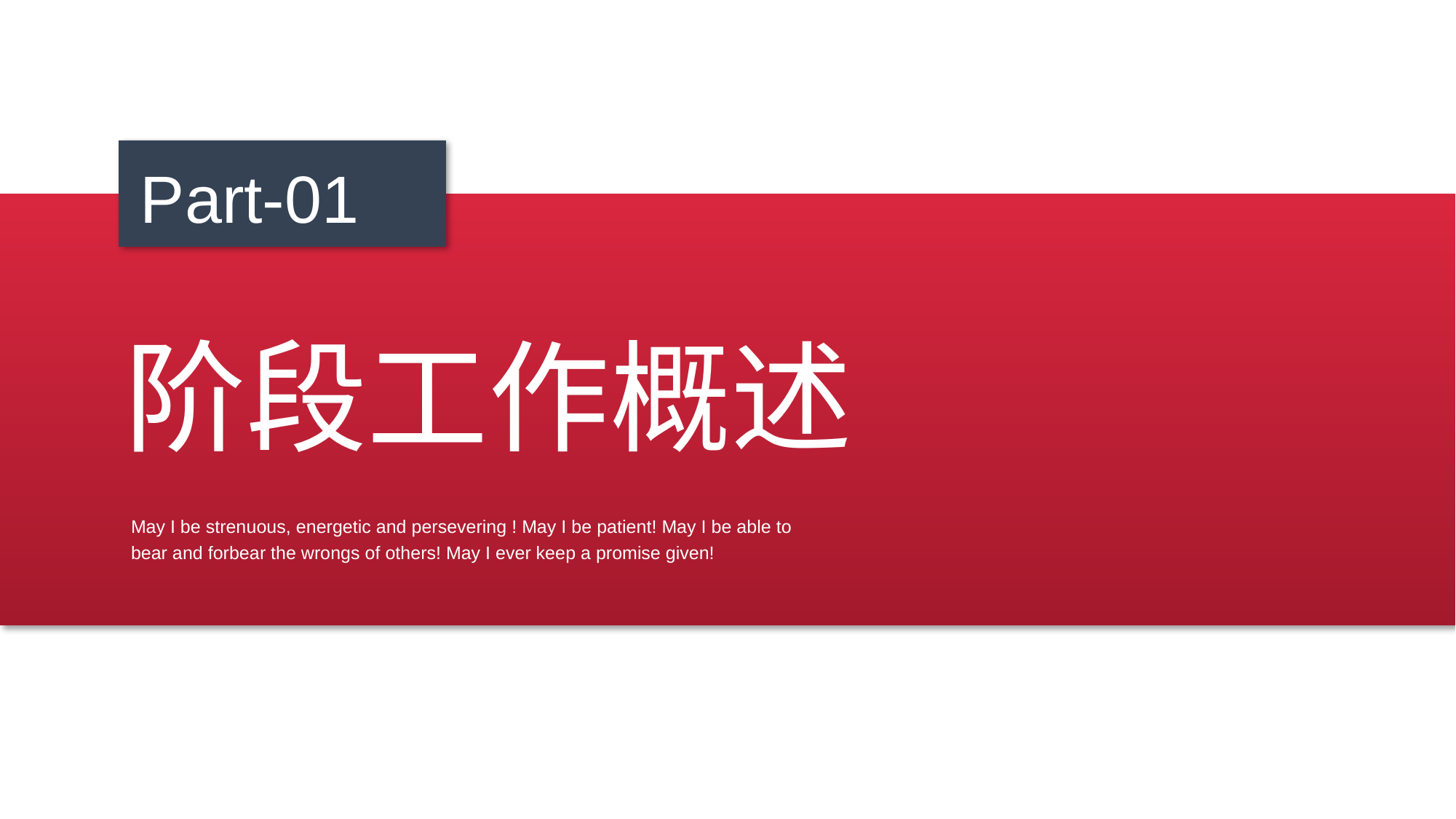

Part-01

阶段工作概述
May I be strenuous, energetic and persevering ! May I be patient! May I be able to bear and forbear the wrongs of others! May I ever keep a promise given!